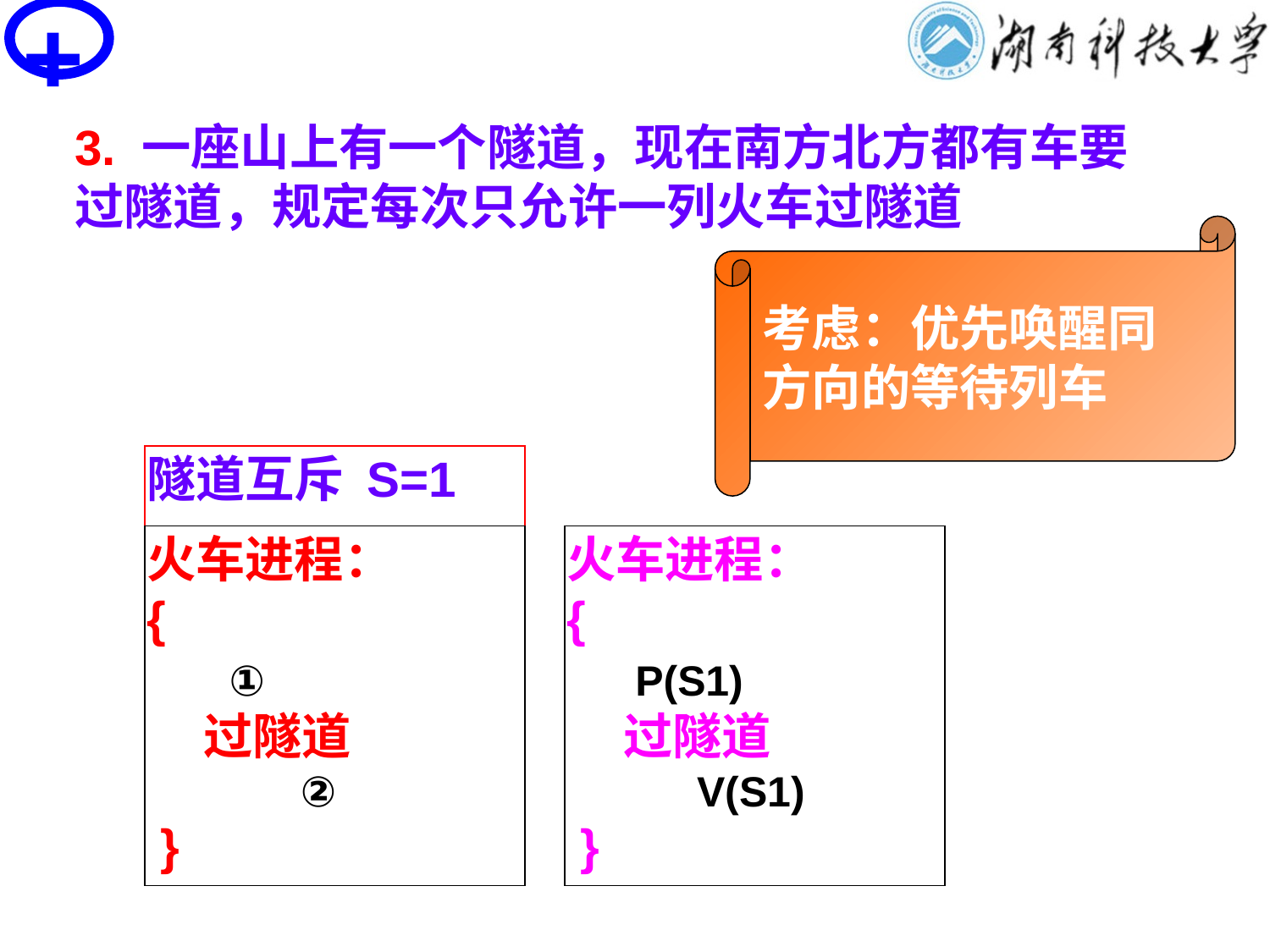

+

# PV操作思考题
3. 一座山上有一个隧道，现在南方北方都有车要过隧道，规定每次只允许一列火车过隧道

考虑：优先唤醒同方向的等待列车
隧道互斥 S=1

火车进程：
{
      ①
    过隧道
             ②
 }
火车进程：
{
     P(S1)
    过隧道
           V(S1)
 }